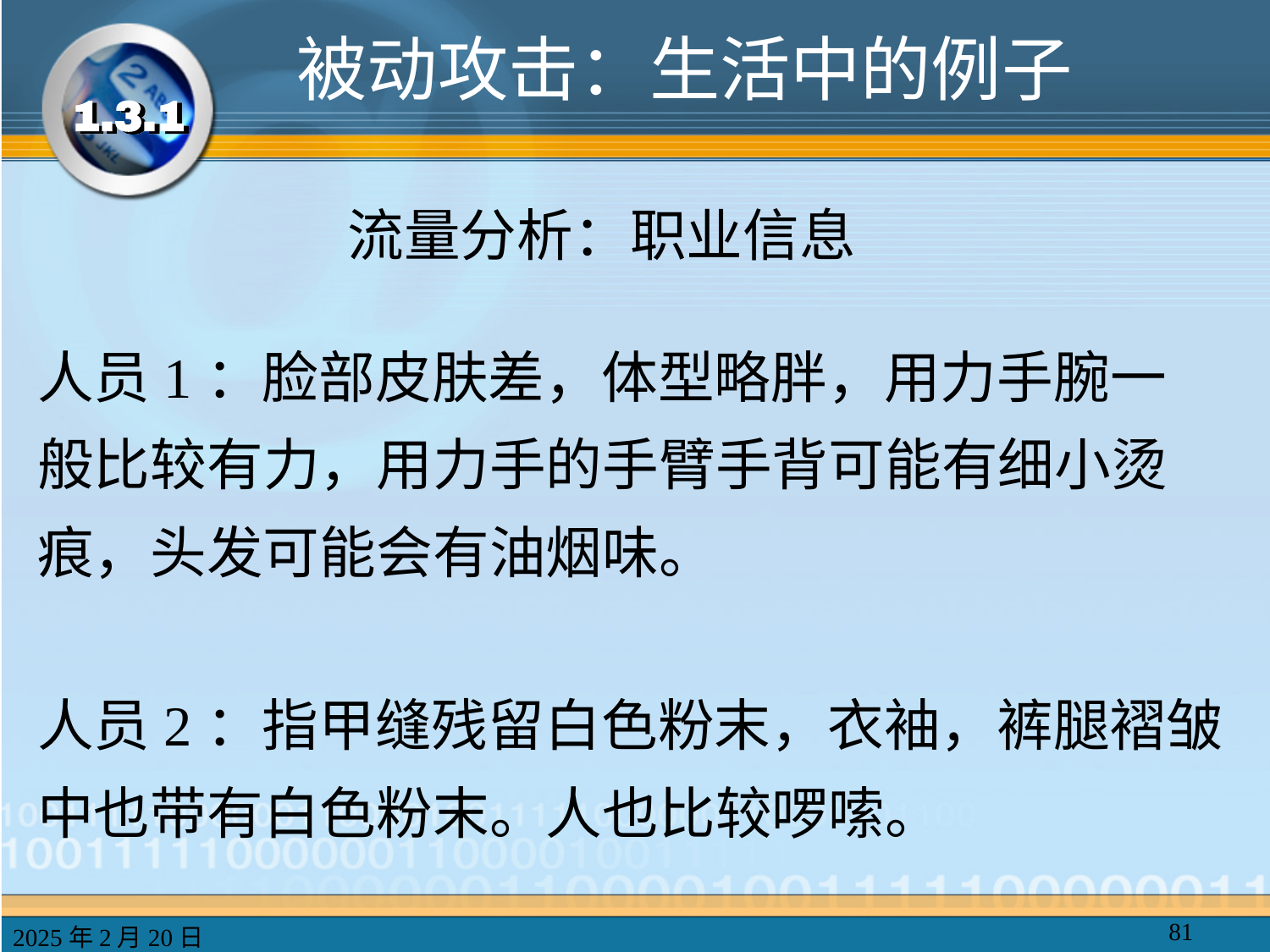

# 被动攻击：生活中的例子
1.3.1
流量分析：职业信息
人员1：脸部皮肤差，体型略胖，用力手腕一般比较有力，用力手的手臂手背可能有细小烫痕，头发可能会有油烟味。
人员2：指甲缝残留白色粉末，衣袖，裤腿褶皱中也带有白色粉末。人也比较啰嗦。
81
2025年2月20日